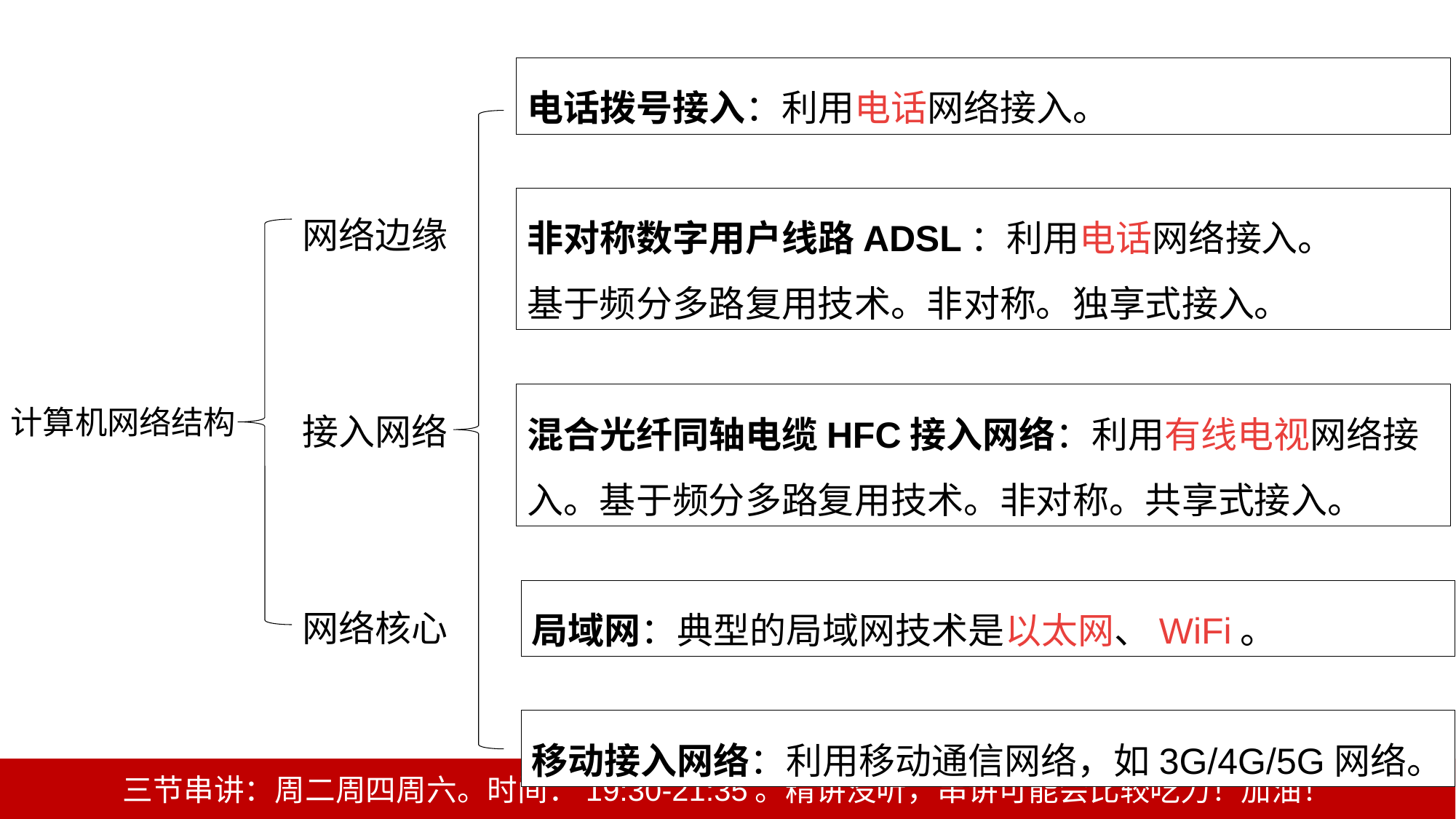

电话拨号接入：利用电话网络接入。

网络边缘

接入网络

网络核心
非对称数字用户线路ADSL：利用电话网络接入。
基于频分多路复用技术。非对称。独享式接入。

混合光纤同轴电缆HFC接入网络：利用有线电视网络接入。基于频分多路复用技术。非对称。共享式接入。
计算机网络结构
局域网：典型的局域网技术是以太网、WiFi。
移动接入网络：利用移动通信网络，如3G/4G/5G网络。